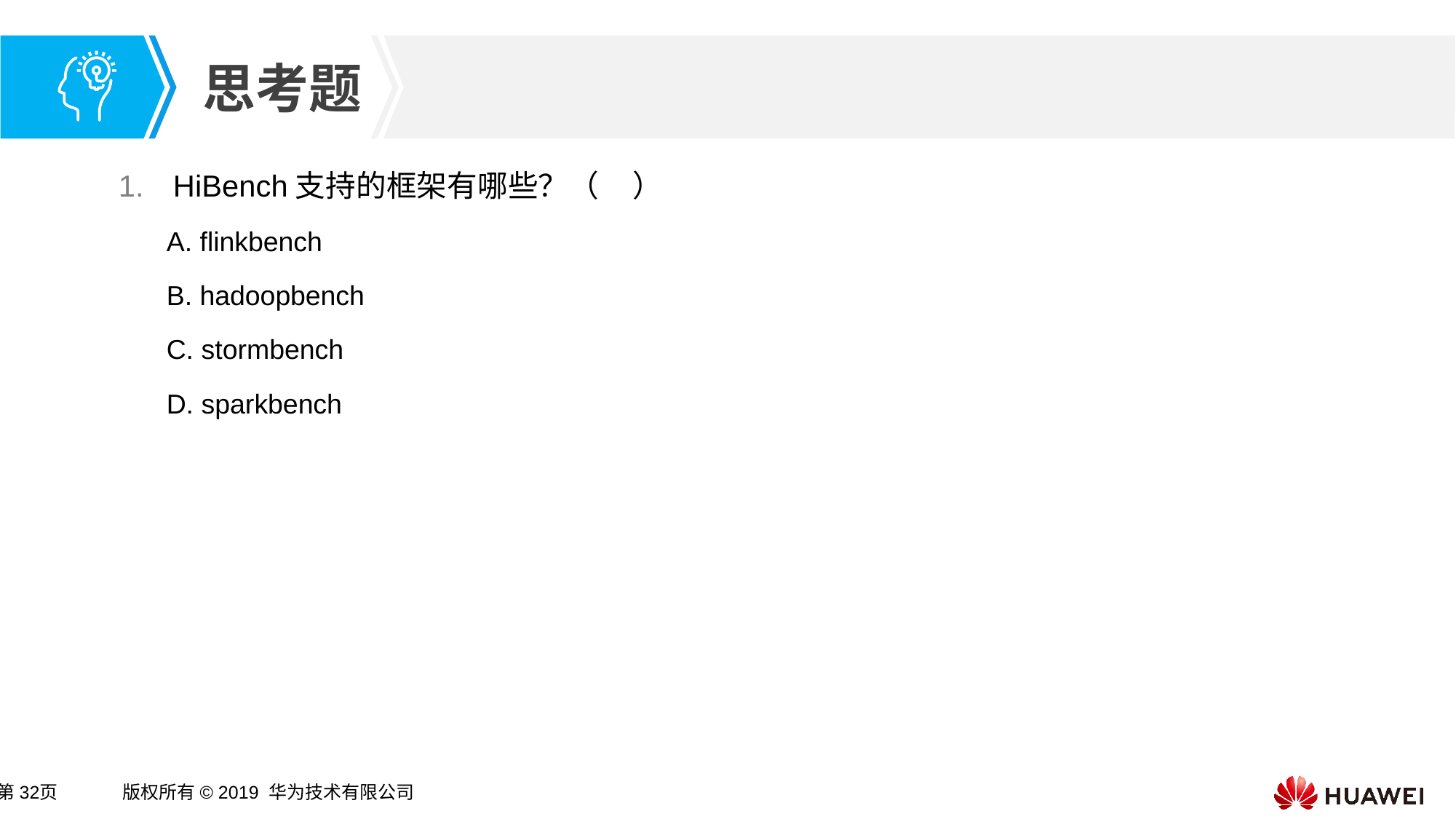

HiBench支持的框架有哪些？（     ）
A. flinkbench
B. hadoopbench
C. stormbench
D. sparkbench